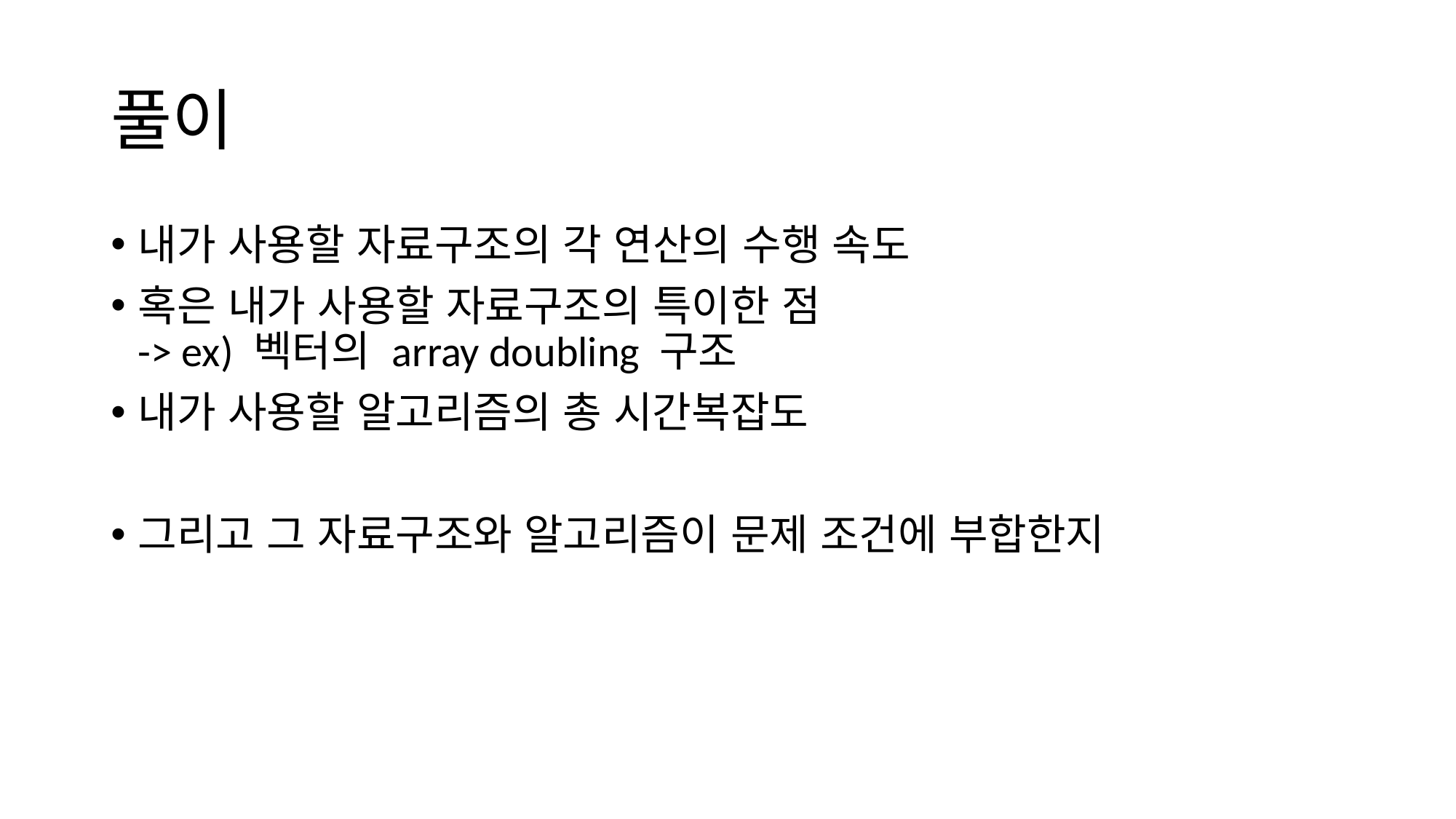

# 풀이
내가 사용할 자료구조의 각 연산의 수행 속도
혹은 내가 사용할 자료구조의 특이한 점
-> ex) 벡터의 array doubling 구조
내가 사용할 알고리즘의 총 시간복잡도

그리고 그 자료구조와 알고리즘이 문제 조건에 부합한지